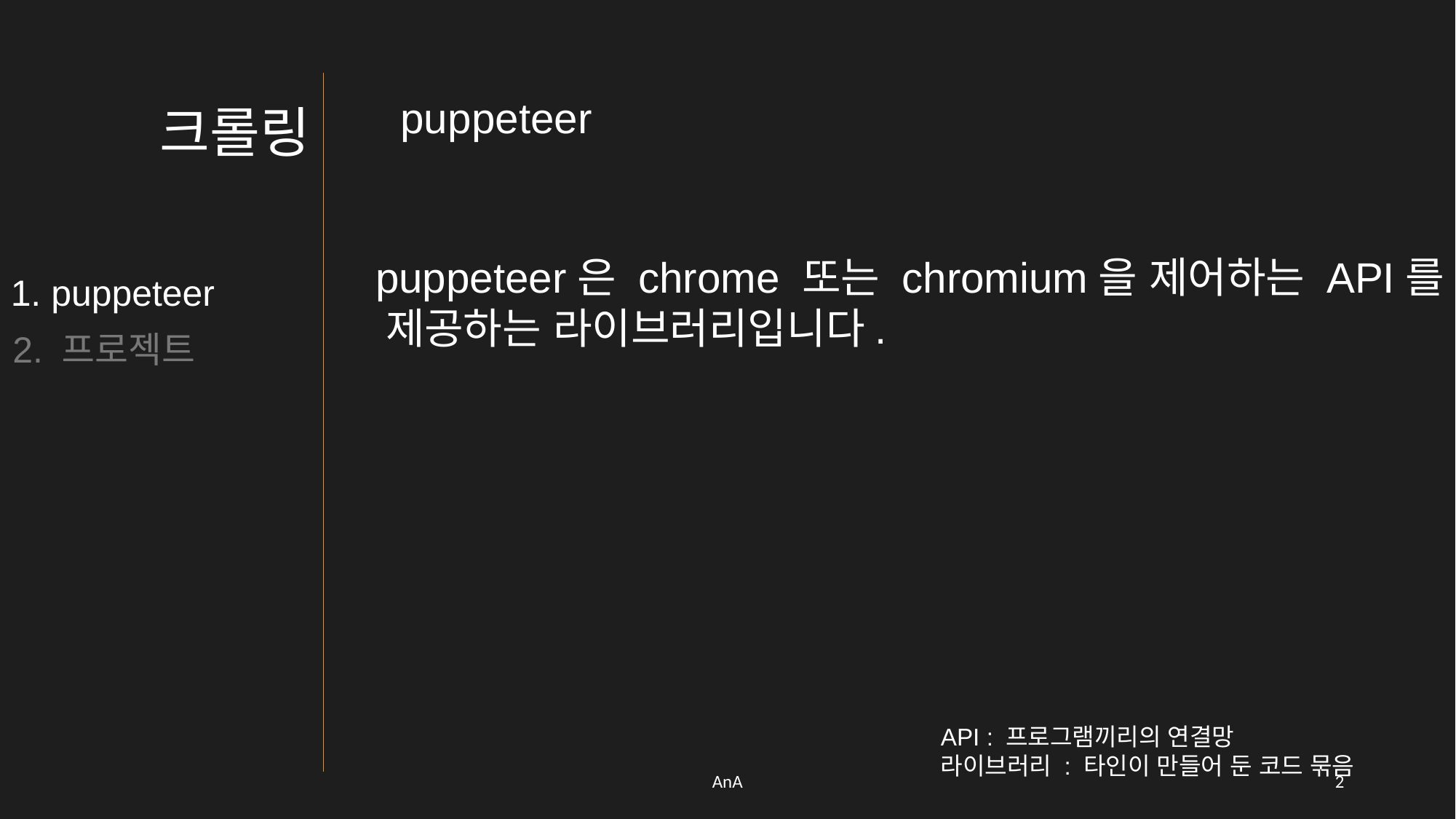

puppeteer
크롤링
 puppeteer은 chrome 또는 chromium을 제어하는 API를
 제공하는 라이브러리입니다.
1. puppeteer
2. 프로젝트
API : 프로그램끼리의 연결망
라이브러리 : 타인이 만들어 둔 코드 묶음
AnA
2